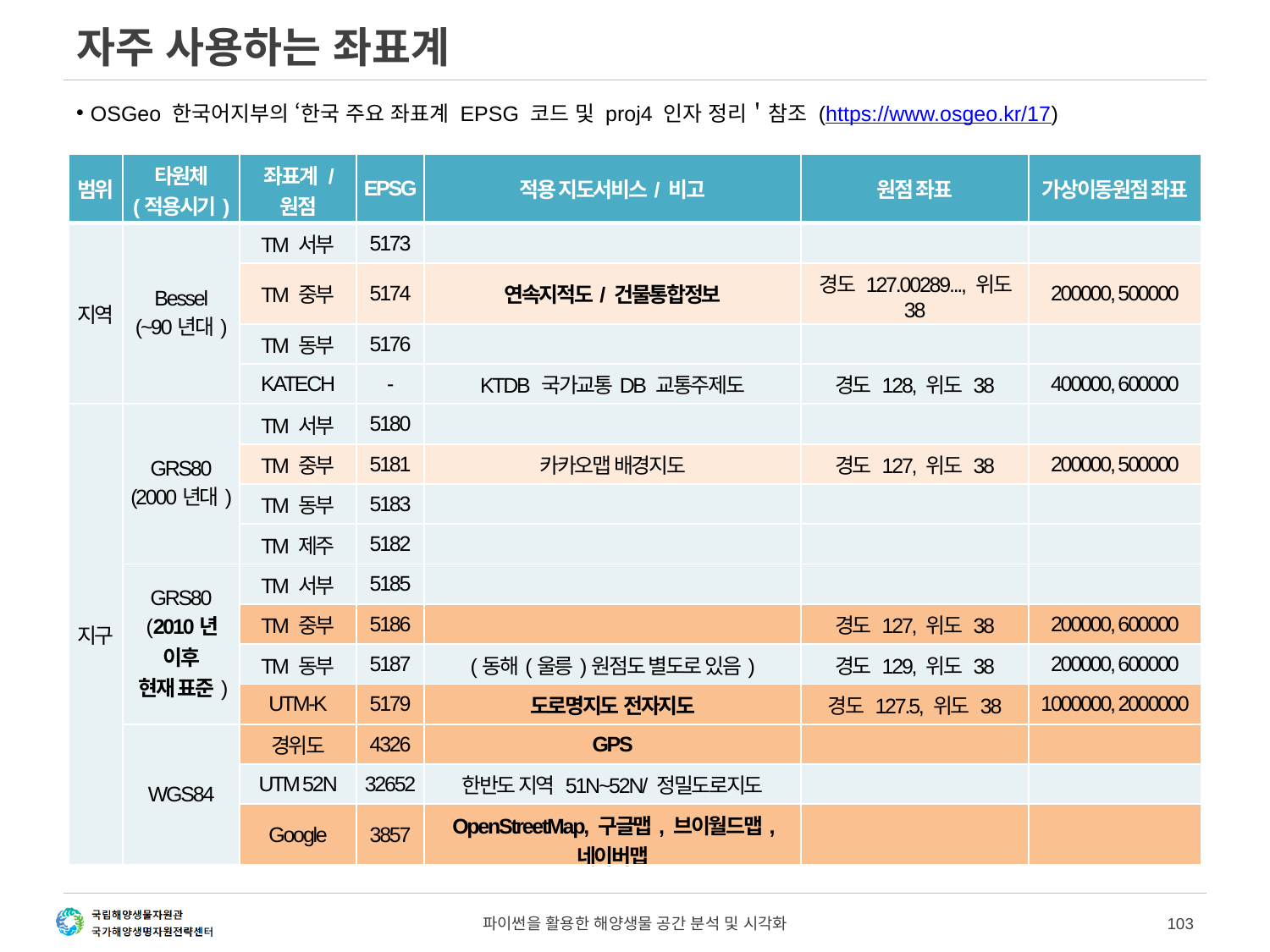

# 자주 사용하는 좌표계
OSGeo 한국어지부의 ‘한국 주요 좌표계 EPSG 코드 및 proj4 인자 정리＇참조 (https://www.osgeo.kr/17)
| 범위 | 타원체 (적용시기) | 좌표계 / 원점 | EPSG | 적용 지도서비스/ 비고 | 원점 좌표 | 가상이동원점 좌표 |
| --- | --- | --- | --- | --- | --- | --- |
| 지역 | Bessel (~90년대) | TM 서부 | 5173 |  |  |  |
|  |  | TM 중부 | 5174 | 연속지적도/ 건물통합정보 | 경도 127.00289..., 위도 38 | 200000, 500000 |
|  |  | TM 동부 | 5176 |  |  |  |
|  |  | KATECH | - | KTDB 국가교통DB 교통주제도 | 경도 128, 위도 38 | 400000, 600000 |
| 지구 | GRS80 (2000년대) | TM 서부 | 5180 |  |  |  |
|  |  | TM 중부 | 5181 | 카카오맵 배경지도 | 경도 127, 위도 38 | 200000, 500000 |
|  |  | TM 동부 | 5183 |  |  |  |
|  |  | TM 제주 | 5182 |  |  |  |
|  | GRS80 (2010년 이후 현재 표준) | TM 서부 | 5185 |  |  |  |
|  |  | TM 중부 | 5186 |  | 경도 127, 위도 38 | 200000, 600000 |
|  |  | TM 동부 | 5187 | (동해(울릉)원점도 별도로 있음) | 경도 129, 위도 38 | 200000, 600000 |
|  |  | UTM-K | 5179 | 도로명지도 전자지도 | 경도 127.5, 위도 38 | 1000000, 2000000 |
|  | WGS84 | 경위도 | 4326 | GPS |  |  |
|  |  | UTM 52N | 32652 | 한반도 지역 51N~52N/ 정밀도로지도 |  |  |
|  |  | Google | 3857 | OpenStreetMap, 구글맵, 브이월드맵, 네이버맵 |  |  |
(*EPSG:  European Petroleum Survey Group)
파이썬을 활용한 해양생물 공간 분석 및 시각화
103